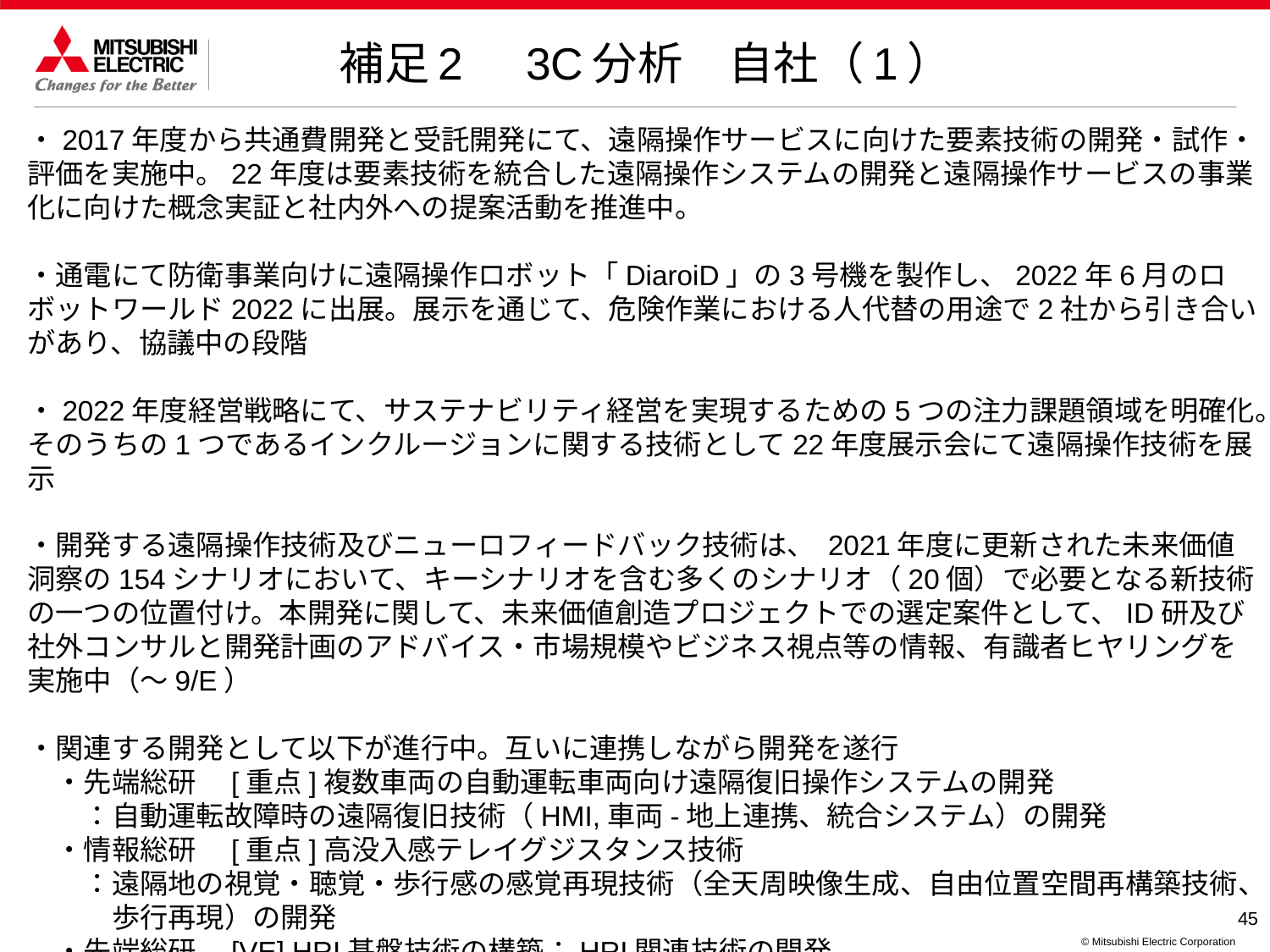

補足2　3C分析　自社（1）
・2017年度から共通費開発と受託開発にて、遠隔操作サービスに向けた要素技術の開発・試作・評価を実施中。22年度は要素技術を統合した遠隔操作システムの開発と遠隔操作サービスの事業化に向けた概念実証と社内外への提案活動を推進中。

・通電にて防衛事業向けに遠隔操作ロボット「DiaroiD」の3号機を製作し、2022年6月のロボットワールド2022に出展。展示を通じて、危険作業における人代替の用途で2社から引き合いがあり、協議中の段階
　
・2022年度経営戦略にて、サステナビリティ経営を実現するための5つの注力課題領域を明確化。そのうちの1つであるインクルージョンに関する技術として22年度展示会にて遠隔操作技術を展示

・開発する遠隔操作技術及びニューロフィードバック技術は、 2021年度に更新された未来価値洞察の154シナリオにおいて、キーシナリオを含む多くのシナリオ（20個）で必要となる新技術の一つの位置付け。本開発に関して、未来価値創造プロジェクトでの選定案件として、ID研及び社外コンサルと開発計画のアドバイス・市場規模やビジネス視点等の情報、有識者ヒヤリングを実施中（～9/E）

・関連する開発として以下が進行中。互いに連携しながら開発を遂行
　・先端総研　[重点]複数車両の自動運転車両向け遠隔復旧操作システムの開発
　　：自動運転故障時の遠隔復旧技術（HMI,車両-地上連携、統合システム）の開発
　・情報総研　[重点]高没入感テレイグジスタンス技術
　　：遠隔地の視覚・聴覚・歩行感の感覚再現技術（全天周映像生成、自由位置空間再構築技術、
　　　歩行再現）の開発
　・先端総研　[VE] HRI基盤技術の構築：HRI関連技術の開発
　・情報総研　[VE] リアルタイムCPS要素技術：CPSを介した遠隔操作向けのIT・通信処理技術の開発